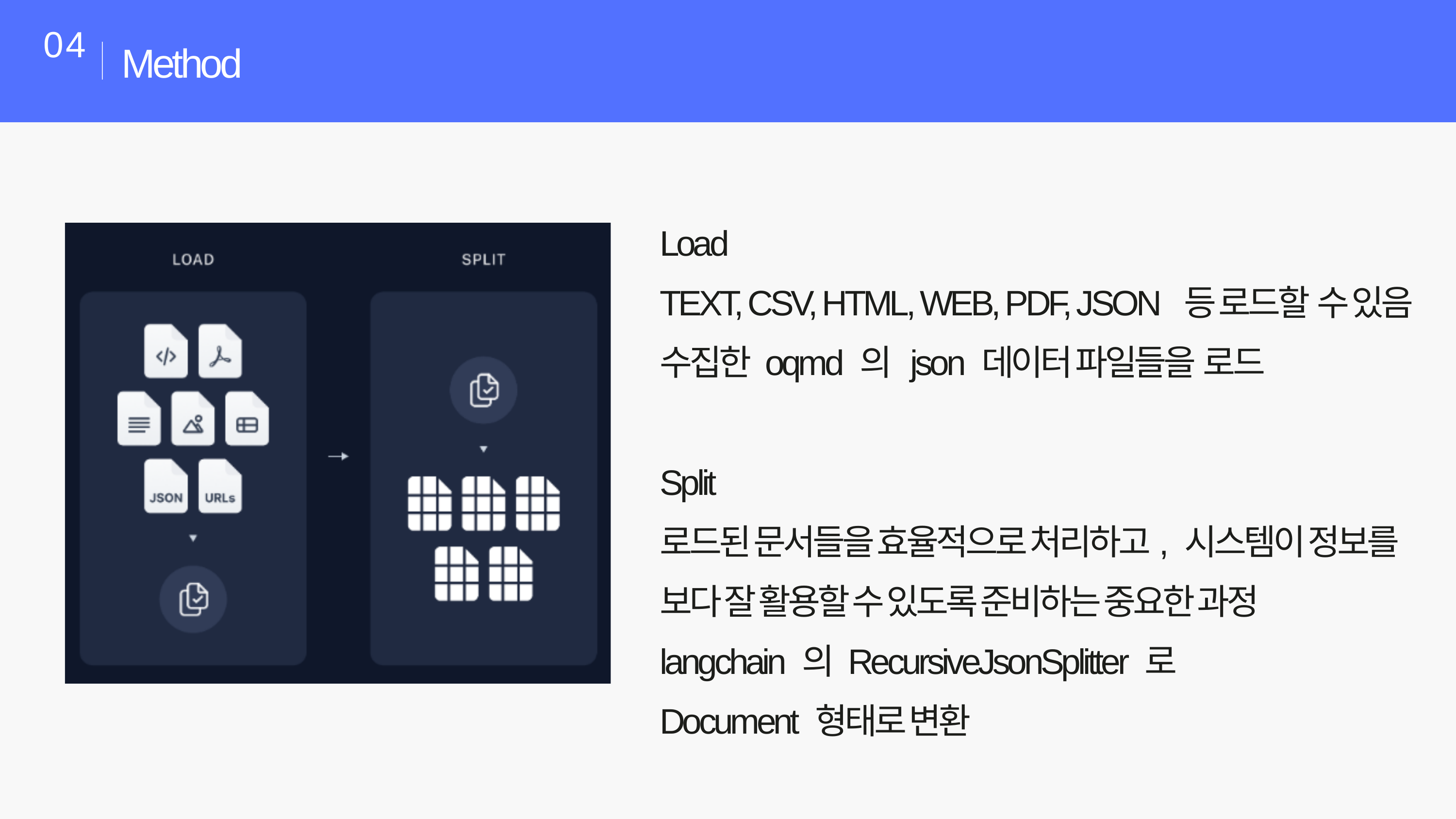

Method

04

Load
TEXT, CSV, HTML, WEB, PDF, JSON  등 로드할  수 있음
수집한 oqmd 의  json 데이터 파일들을  로드

Split
로드된 문서들을 효율적으로 처리하고, 시스템이 정보를 보다 잘 활용할 수 있도록 준비하는 중요한 과정
langchain 의 RecursiveJsonSplitter 로
Document 형태로 변환